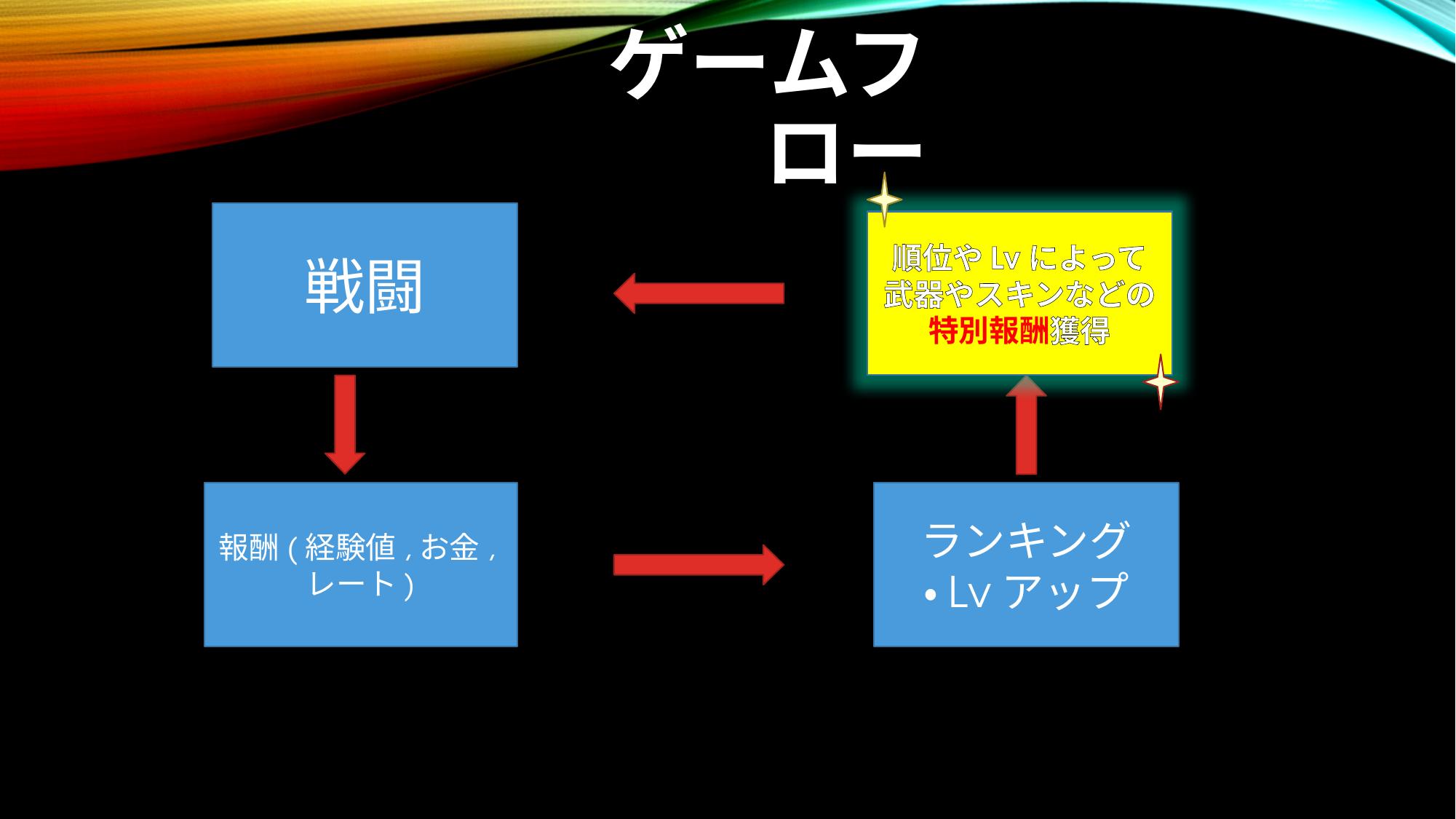

# ゲームフロー

戦闘

順位やLvによって武器やスキンなどの特別報酬獲得

報酬(経験値,お金,レート)
ランキング
・Lvアップ